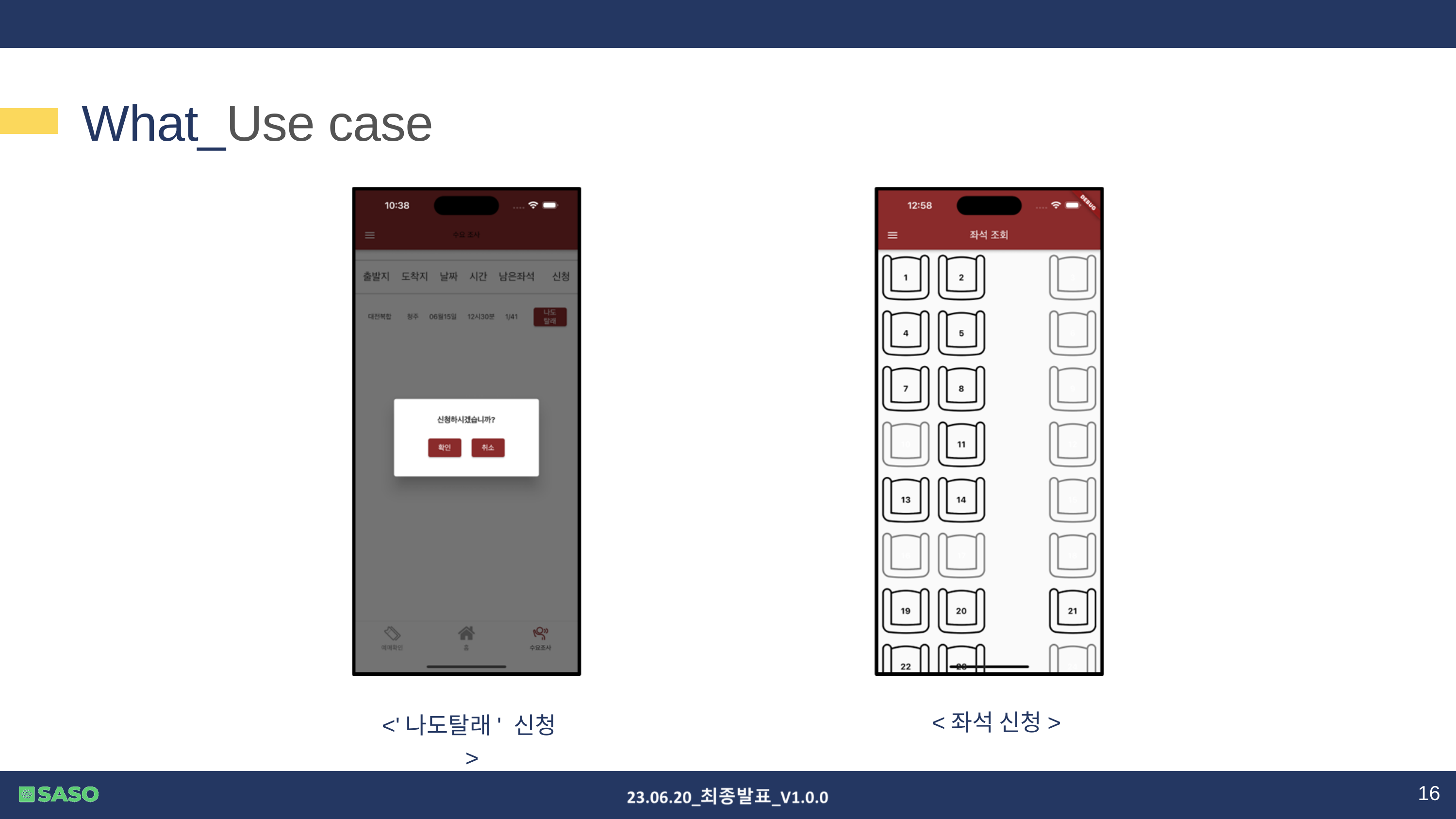

What_Use case

<좌석 신청>
<'나도탈래' 신청>

16